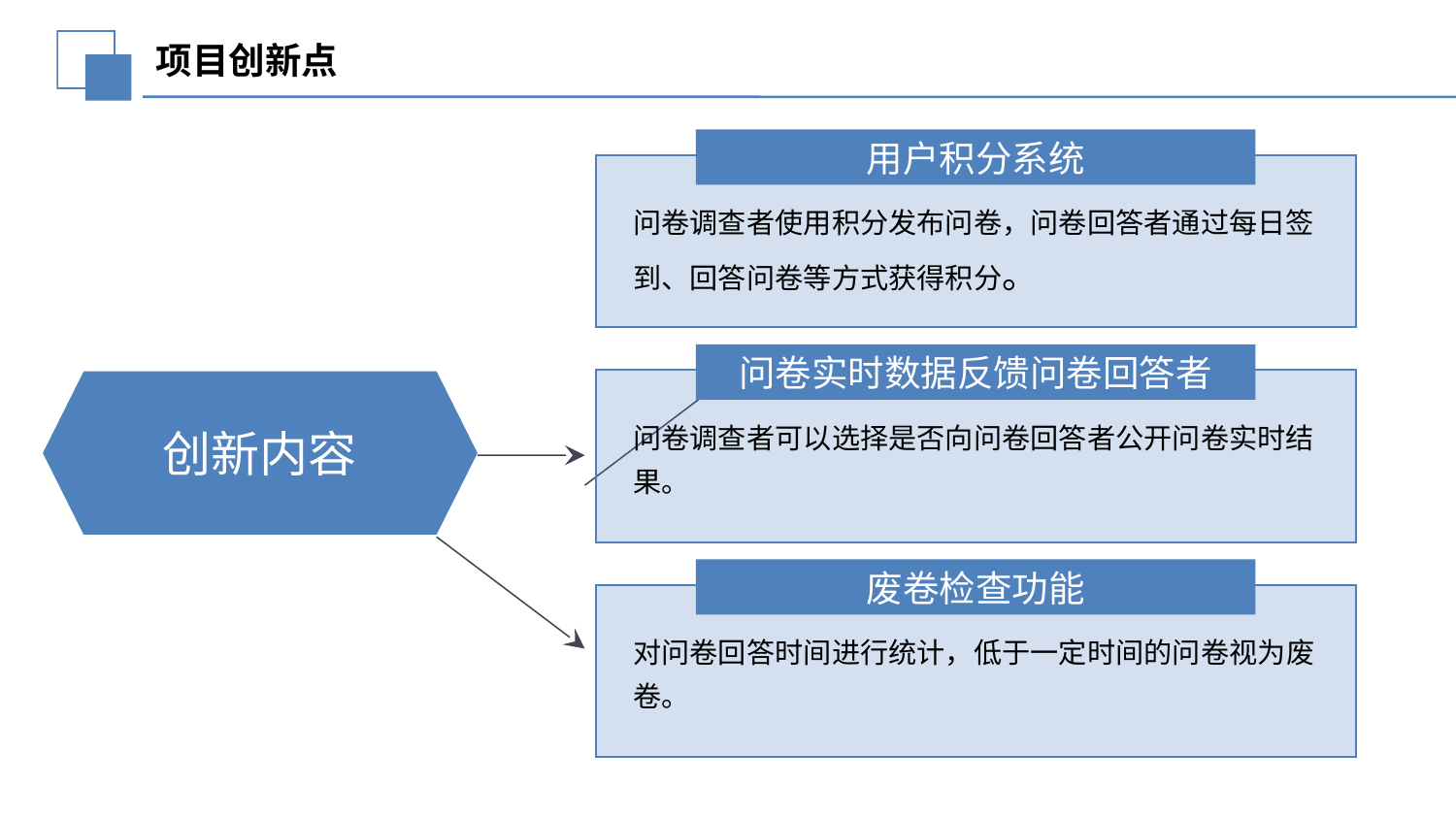

延迟符
项目创新点
用户积分系统

问卷调查者使用积分发布问卷，问卷回答者通过每日签到、回答问卷等方式获得积分。
问卷实时数据反馈问卷回答者

创新内容

问卷调查者可以选择是否向问卷回答者公开问卷实时结果。

废卷检查功能

对问卷回答时间进行统计，低于一定时间的问卷视为废卷。